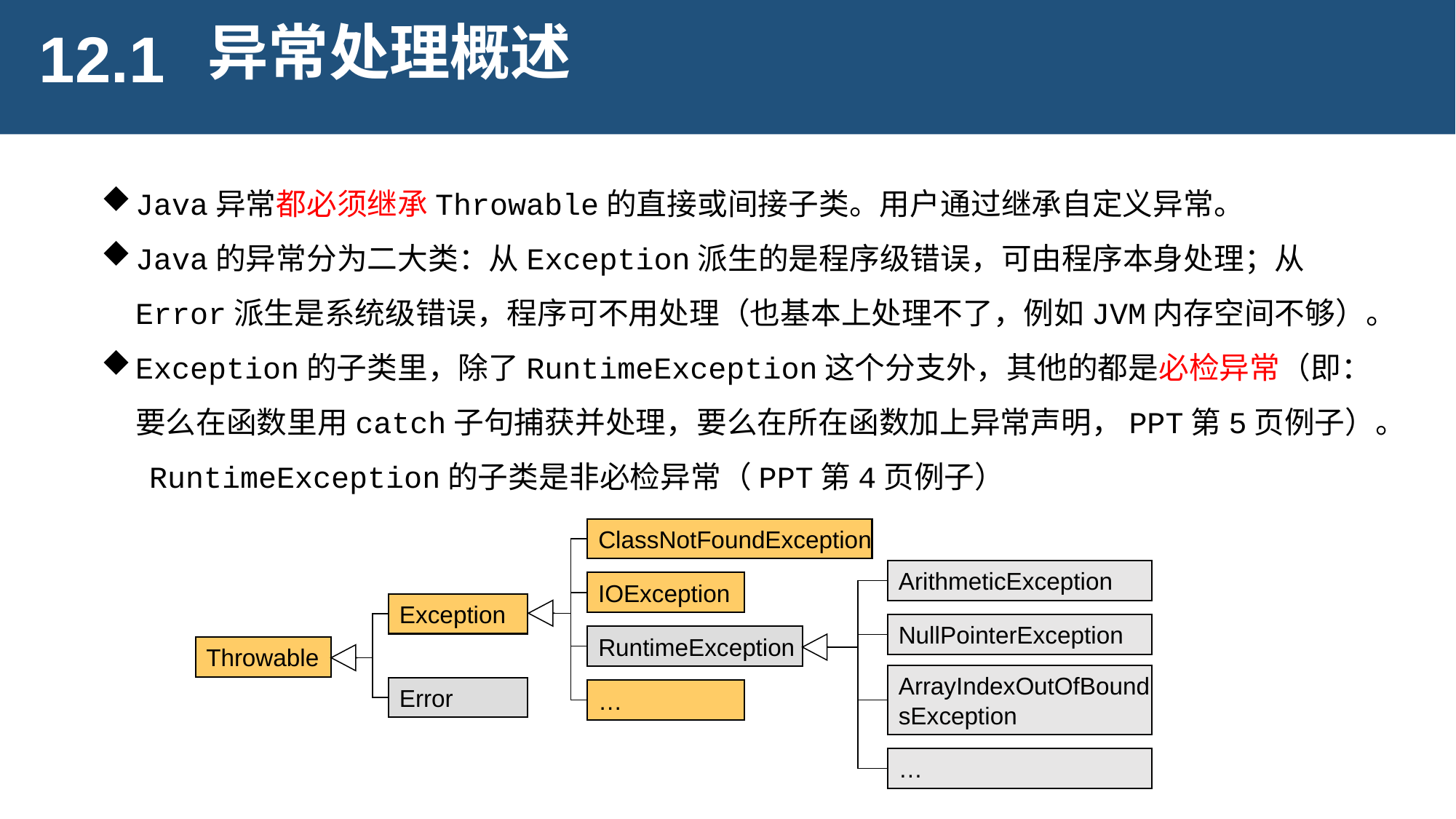

异常处理概述
12.1
Java异常都必须继承Throwable的直接或间接子类。用户通过继承自定义异常。
Java的异常分为二大类：从Exception派生的是程序级错误，可由程序本身处理；从Error派生是系统级错误，程序可不用处理（也基本上处理不了，例如JVM内存空间不够）。
Exception的子类里，除了RuntimeException这个分支外，其他的都是必检异常（即：要么在函数里用catch子句捕获并处理，要么在所在函数加上异常声明，PPT第5页例子）。 RuntimeException的子类是非必检异常（PPT第4页例子）

ClassNotFoundException
ArithmeticException
IOException
Exception

NullPointerException
RuntimeException

Throwable

ArrayIndexOutOfBoundsException
Error
…
…